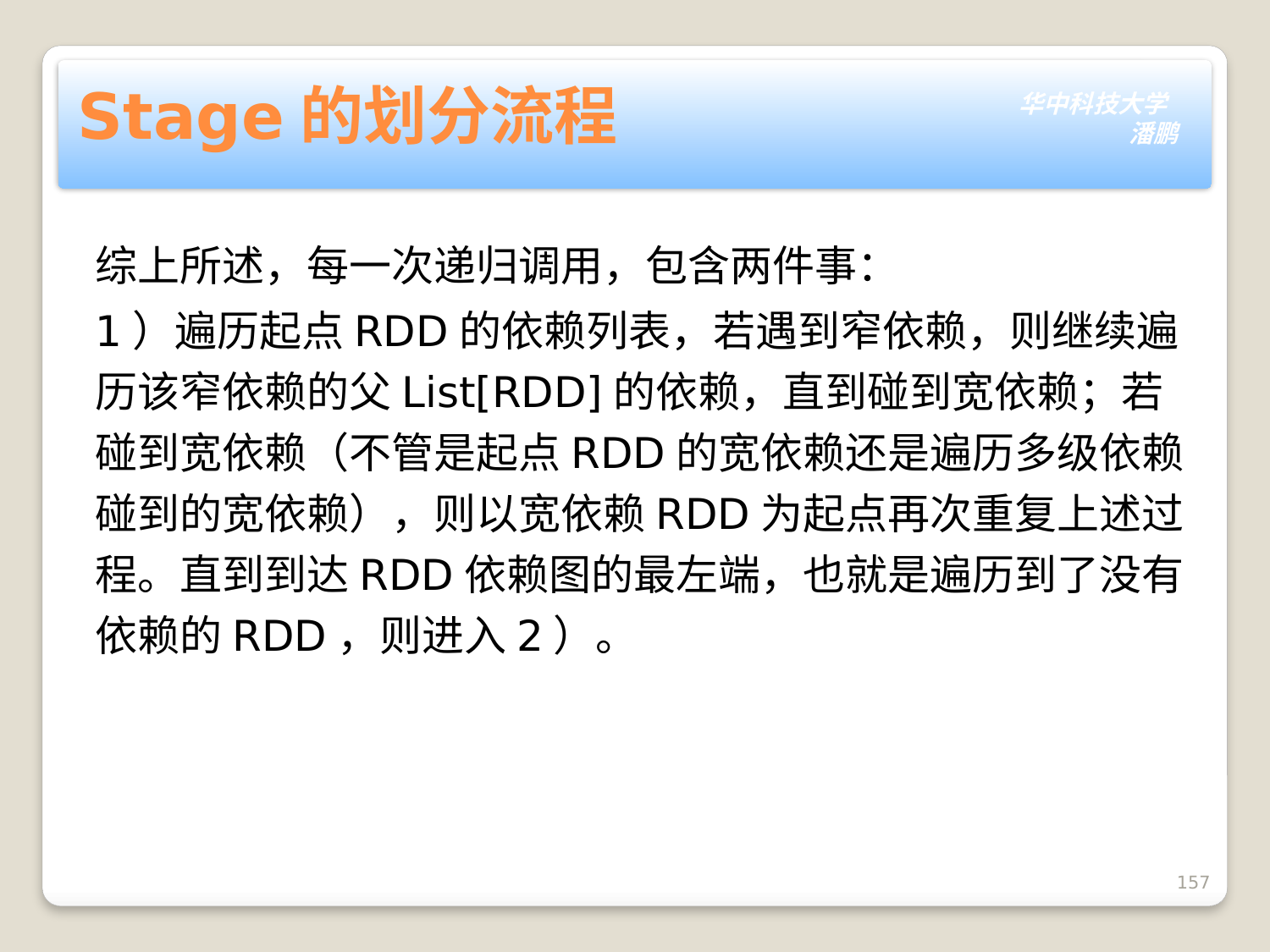

# Stage的划分流程
综上所述，每一次递归调用，包含两件事：
1）遍历起点RDD的依赖列表，若遇到窄依赖，则继续遍历该窄依赖的父List[RDD]的依赖，直到碰到宽依赖；若碰到宽依赖（不管是起点RDD的宽依赖还是遍历多级依赖碰到的宽依赖），则以宽依赖RDD为起点再次重复上述过程。直到到达RDD依赖图的最左端，也就是遍历到了没有依赖的RDD，则进入2）。
157